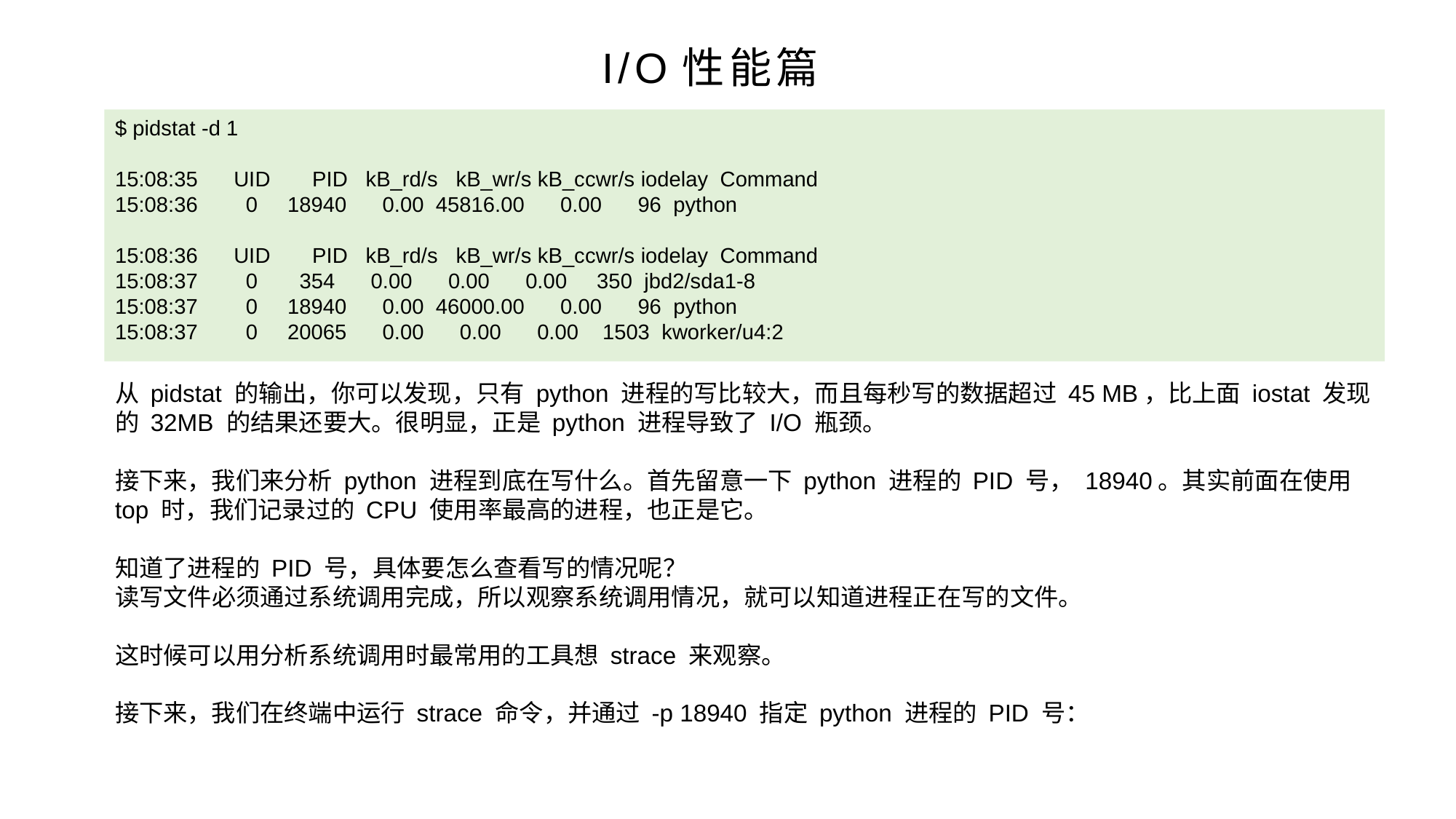

I/O性能篇
$ pidstat -d 1

15:08:35      UID       PID   kB_rd/s   kB_wr/s kB_ccwr/s iodelay  Command
15:08:36        0     18940      0.00  45816.00      0.00      96  python

15:08:36      UID       PID   kB_rd/s   kB_wr/s kB_ccwr/s iodelay  Command
15:08:37        0       354      0.00      0.00      0.00     350  jbd2/sda1-8
15:08:37        0     18940      0.00  46000.00      0.00      96  python
15:08:37        0     20065      0.00      0.00      0.00    1503  kworker/u4:2
从 pidstat 的输出，你可以发现，只有 python 进程的写比较大，而且每秒写的数据超过 45 MB，比上面 iostat 发现的 32MB 的结果还要大。很明显，正是 python 进程导致了 I/O 瓶颈。

接下来，我们来分析 python 进程到底在写什么。首先留意一下 python 进程的 PID 号， 18940。其实前面在使用 top 时，我们记录过的 CPU 使用率最高的进程，也正是它。

知道了进程的 PID 号，具体要怎么查看写的情况呢？
读写文件必须通过系统调用完成，所以观察系统调用情况，就可以知道进程正在写的文件。

这时候可以用分析系统调用时最常用的工具想 strace 来观察。

接下来，我们在终端中运行 strace 命令，并通过 -p 18940 指定 python 进程的 PID 号：